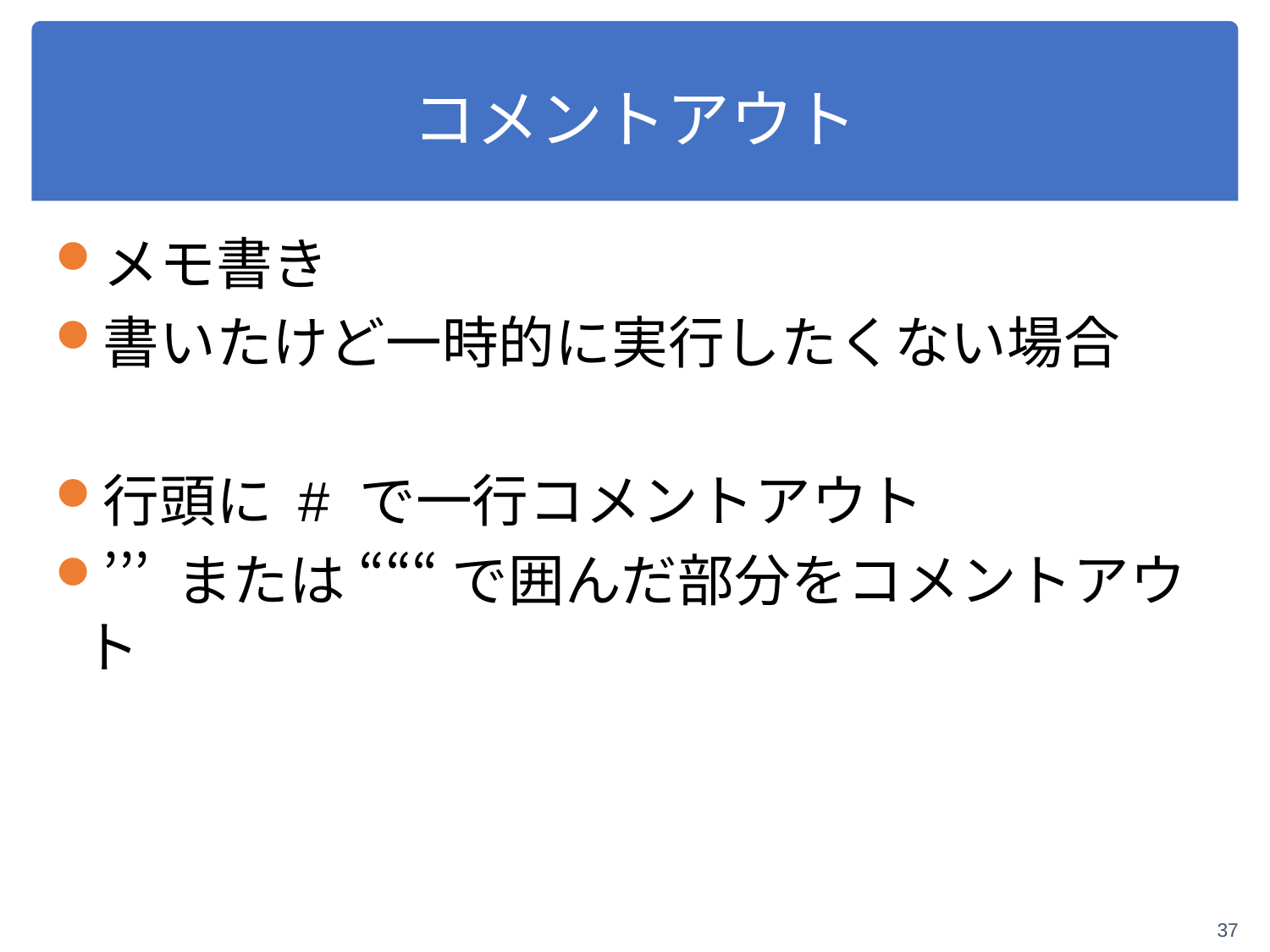

# コメントアウト
メモ書き
書いたけど一時的に実行したくない場合

行頭に # で一行コメントアウト
’’’ または “““ で囲んだ部分をコメントアウト
37